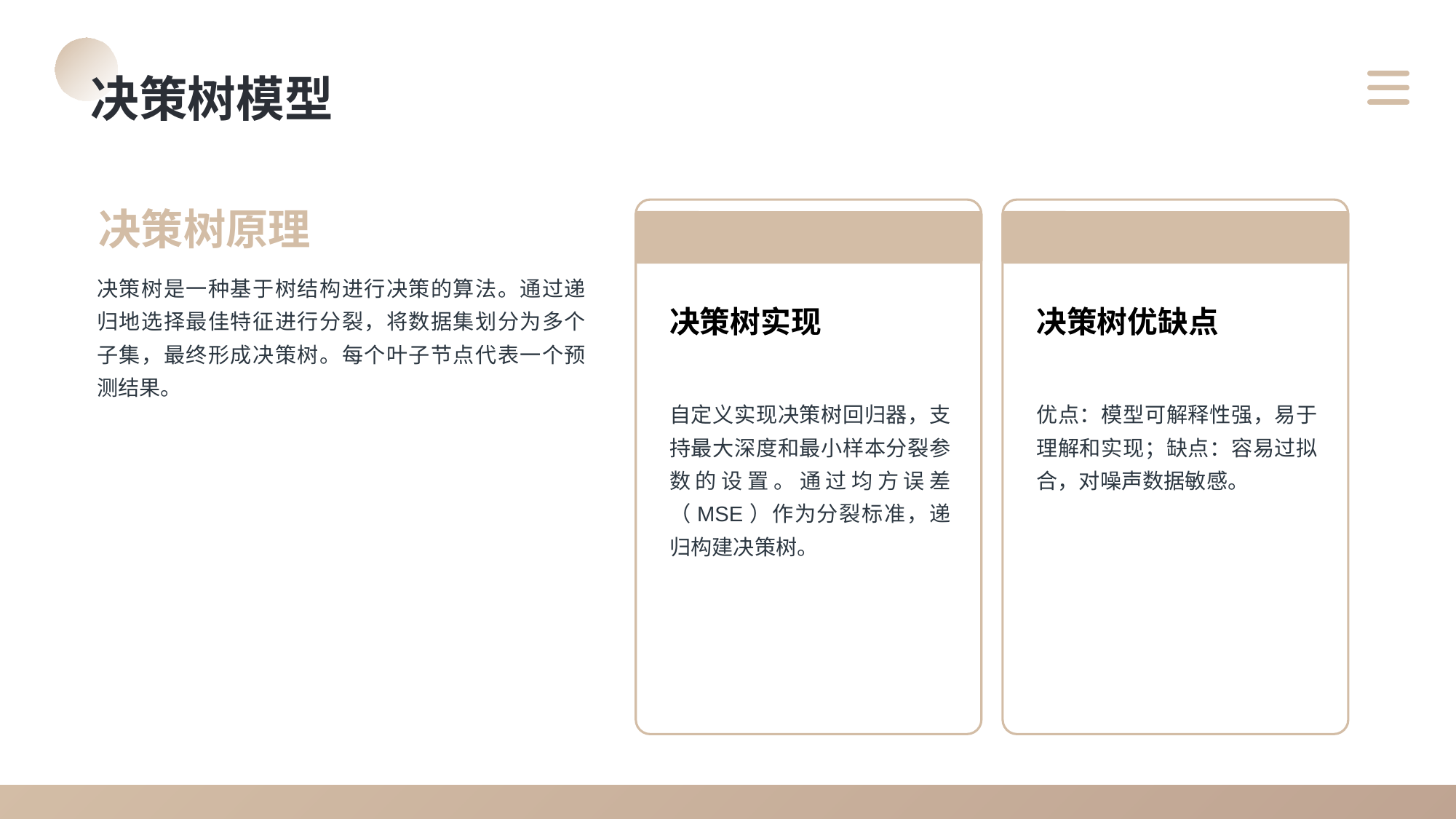

决策树模型

决策树原理

决策树是一种基于树结构进行决策的算法。通过递归地选择最佳特征进行分裂，将数据集划分为多个子集，最终形成决策树。每个叶子节点代表一个预测结果。
决策树实现
决策树优缺点
自定义实现决策树回归器，支持最大深度和最小样本分裂参数的设置。通过均方误差（MSE）作为分裂标准，递归构建决策树。
优点：模型可解释性强，易于理解和实现；缺点：容易过拟合，对噪声数据敏感。